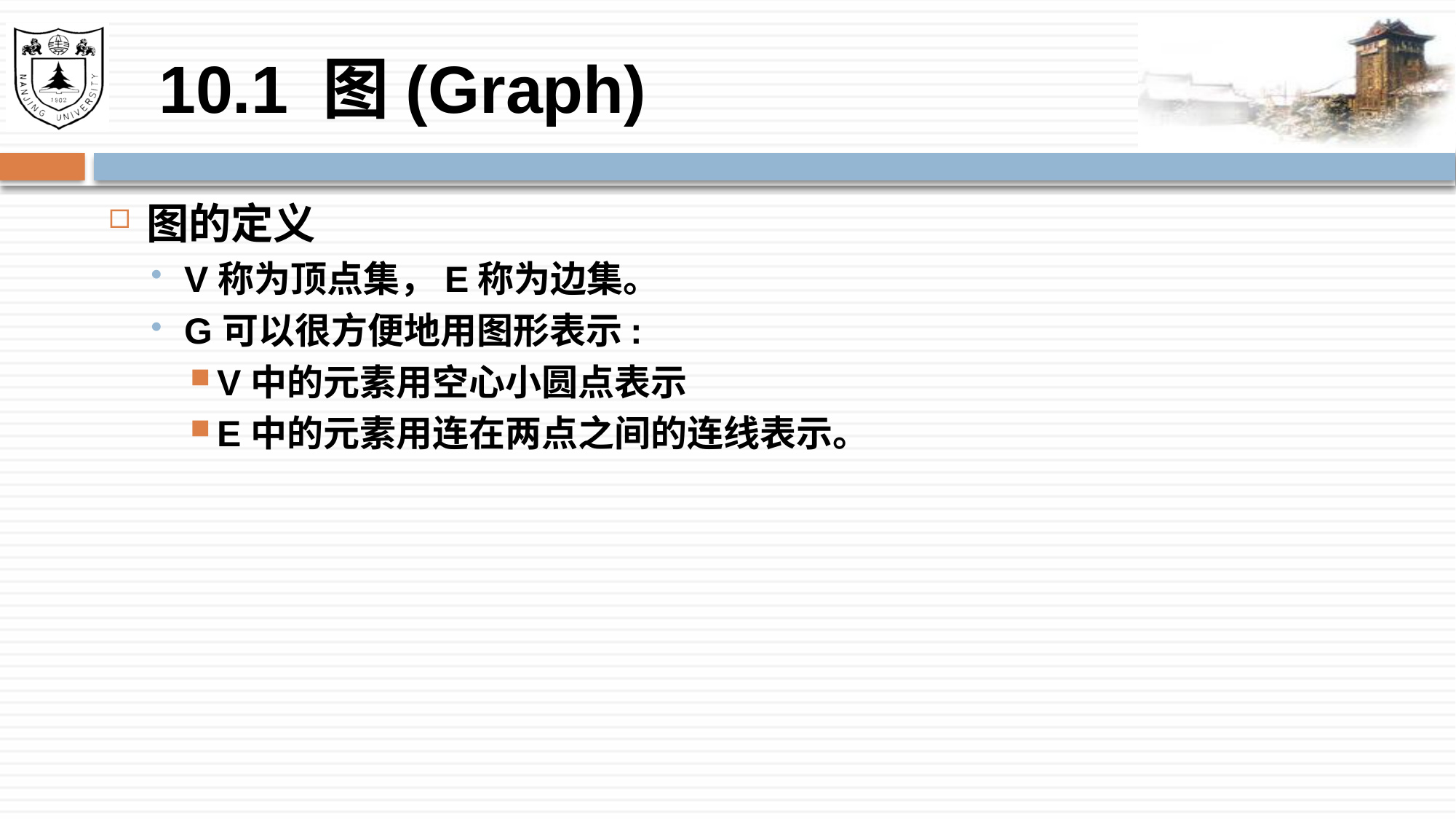

# 10.1 图(Graph)
图的定义
V称为顶点集，E称为边集。
G可以很方便地用图形表示:
V中的元素用空心小圆点表示
E中的元素用连在两点之间的连线表示。